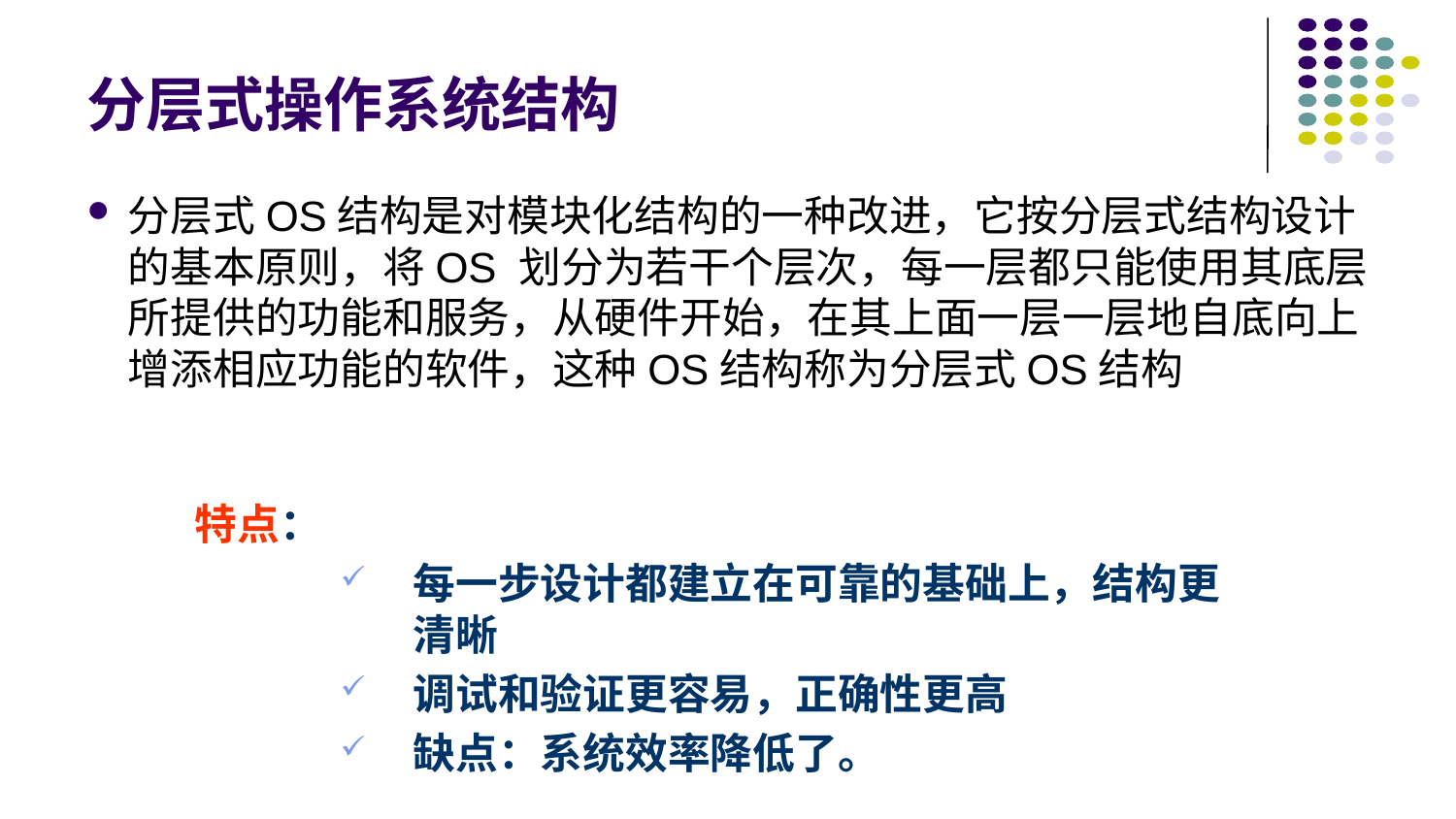

# 分层式操作系统结构
分层式OS结构是对模块化结构的一种改进，它按分层式结构设计的基本原则，将OS 划分为若干个层次，每一层都只能使用其底层所提供的功能和服务，从硬件开始，在其上面一层一层地自底向上增添相应功能的软件，这种OS结构称为分层式OS结构
特点：
每一步设计都建立在可靠的基础上，结构更清晰
调试和验证更容易，正确性更高
缺点：系统效率降低了。
80